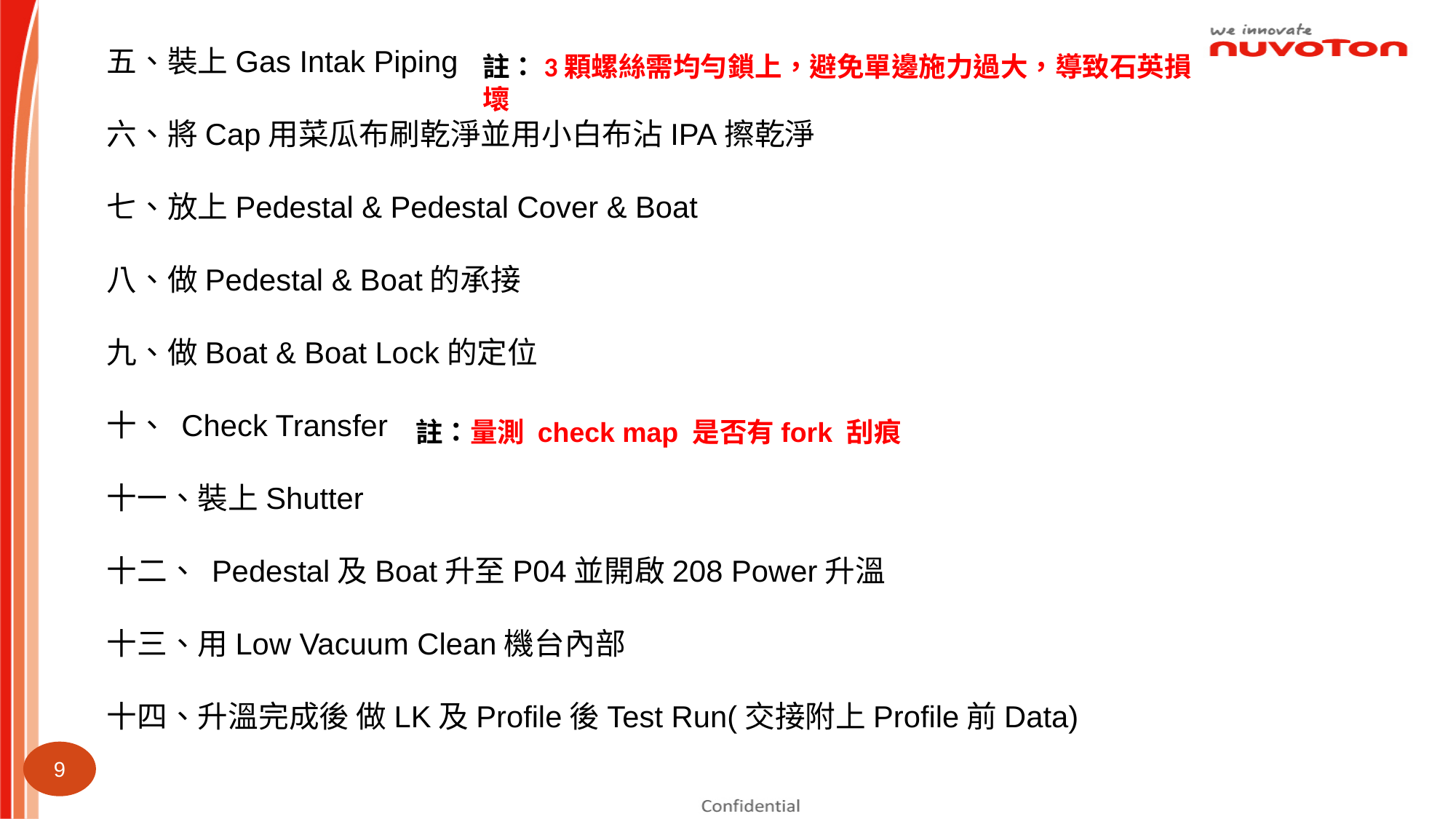

五、裝上Gas Intak Piping

六、將Cap用菜瓜布刷乾淨並用小白布沾IPA擦乾淨

七、放上Pedestal & Pedestal Cover & Boat

八、做Pedestal & Boat的承接

九、做Boat & Boat Lock的定位

十、 Check Transfer

十一、裝上Shutter

十二、 Pedestal及Boat升至P04並開啟208 Power升溫

十三、用Low Vacuum Clean機台內部

十四、升溫完成後 做LK及Profile後Test Run(交接附上Profile前Data)
註：3顆螺絲需均勻鎖上，避免單邊施力過大，導致石英損壞

註：量測 check map 是否有fork 刮痕
9